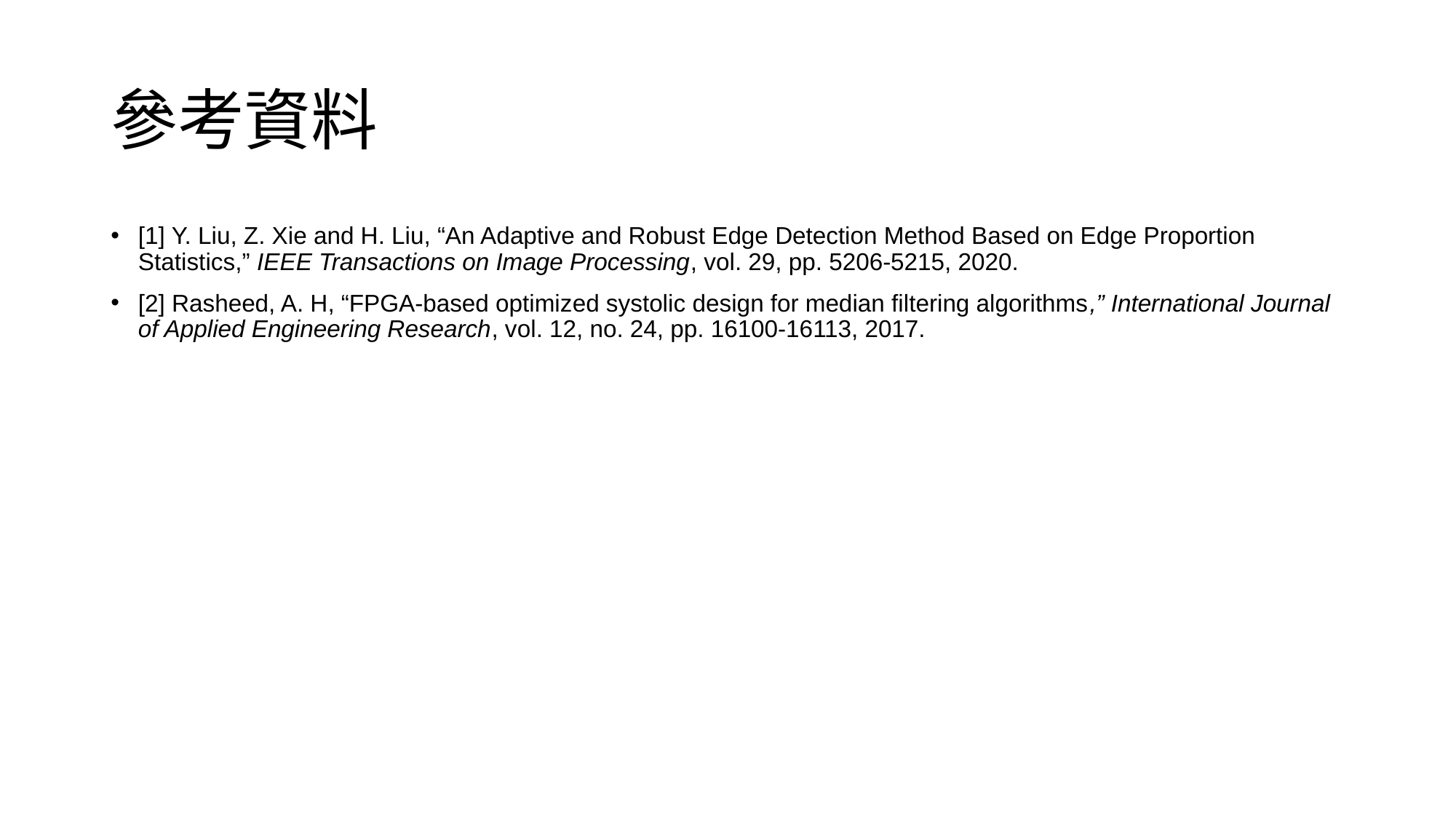

# 參考資料
[1] Y. Liu, Z. Xie and H. Liu, “An Adaptive and Robust Edge Detection Method Based on Edge Proportion Statistics,” IEEE Transactions on Image Processing, vol. 29, pp. 5206-5215, 2020.
[2] Rasheed, A. H, “FPGA-based optimized systolic design for median filtering algorithms,” International Journal of Applied Engineering Research, vol. 12, no. 24, pp. 16100-16113, 2017.